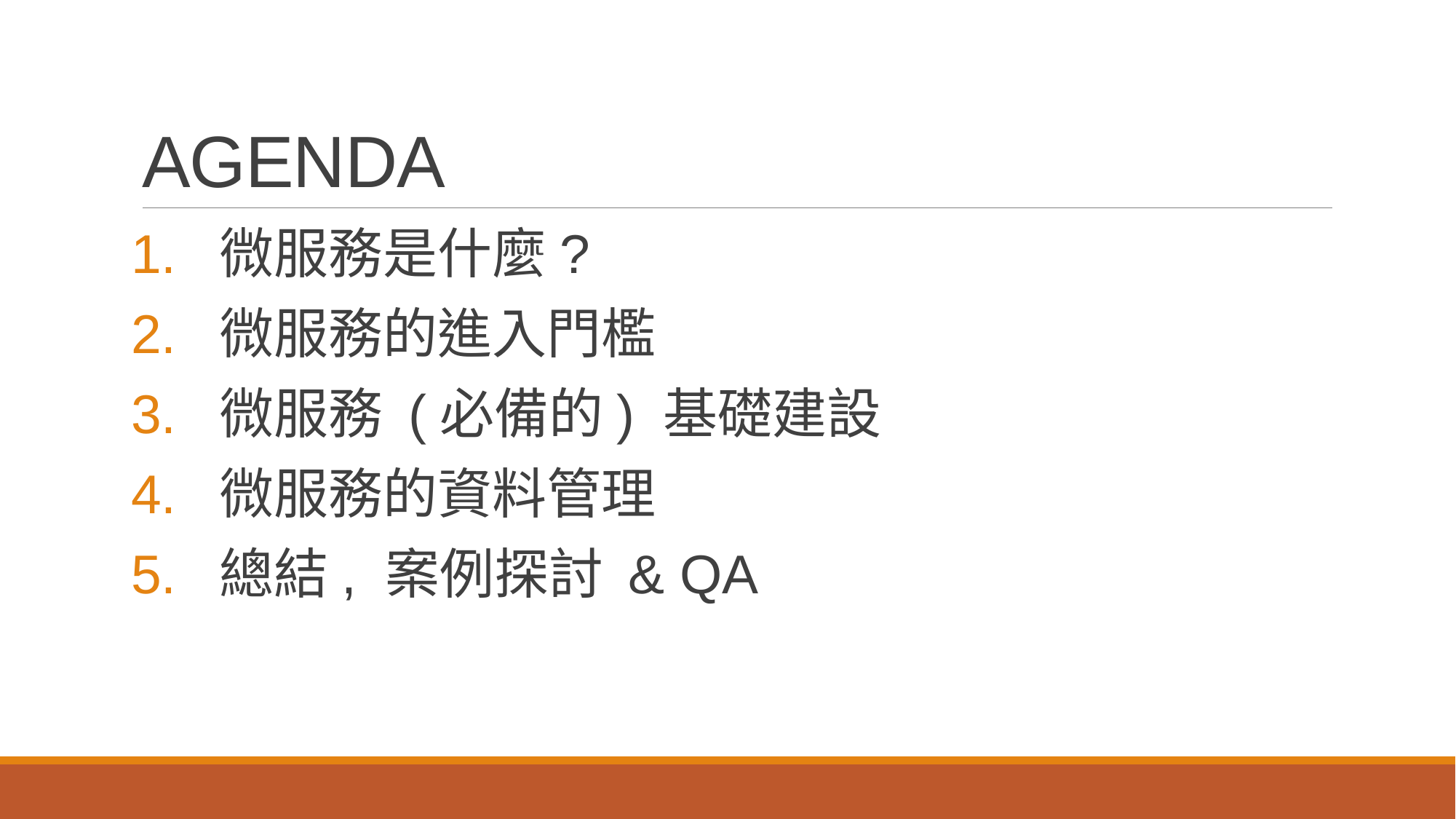

# AGENDA
微服務是什麼?
微服務的進入門檻
微服務 (必備的) 基礎建設
微服務的資料管理
總結, 案例探討 & QA